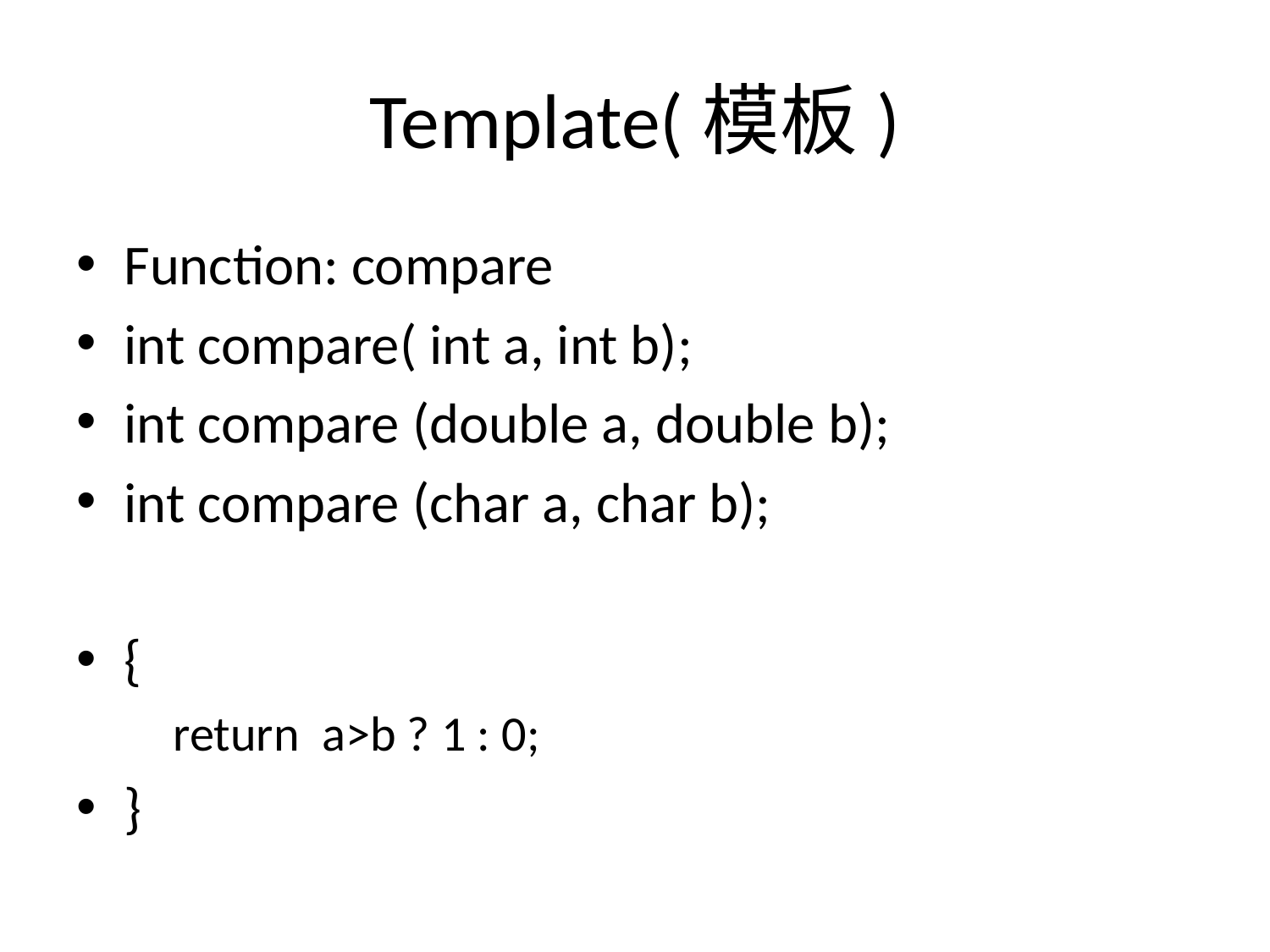

# Template(模板)
Function: compare
int compare( int a, int b);
int compare (double a, double b);
int compare (char a, char b);

{
   return  a>b ? 1 : 0;
}